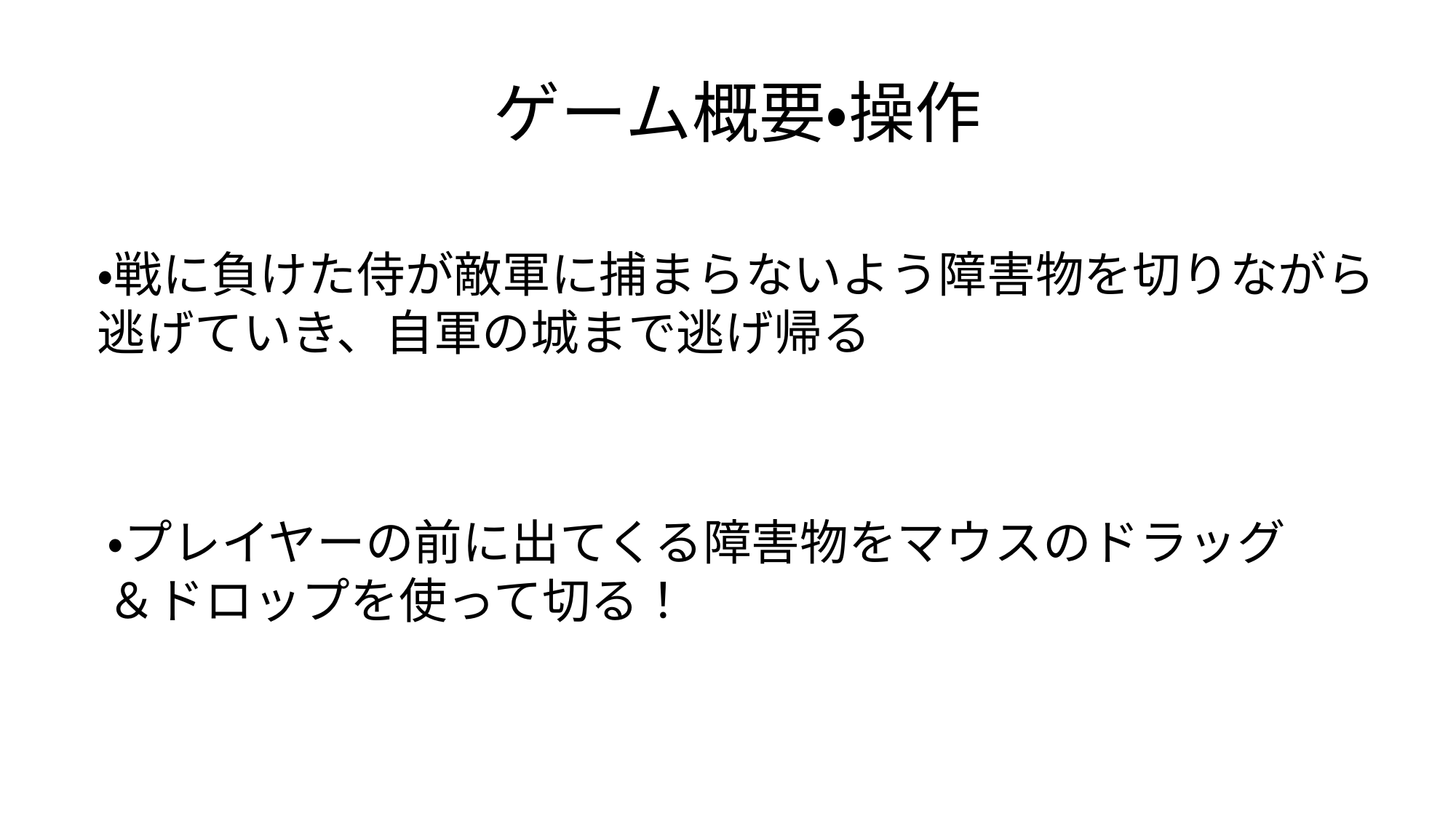

# ゲーム概要・操作
・戦に負けた侍が敵軍に捕まらないよう障害物を切りながら
逃げていき、自軍の城まで逃げ帰る
・プレイヤーの前に出てくる障害物をマウスのドラッグ＆ドロップを使って切る！